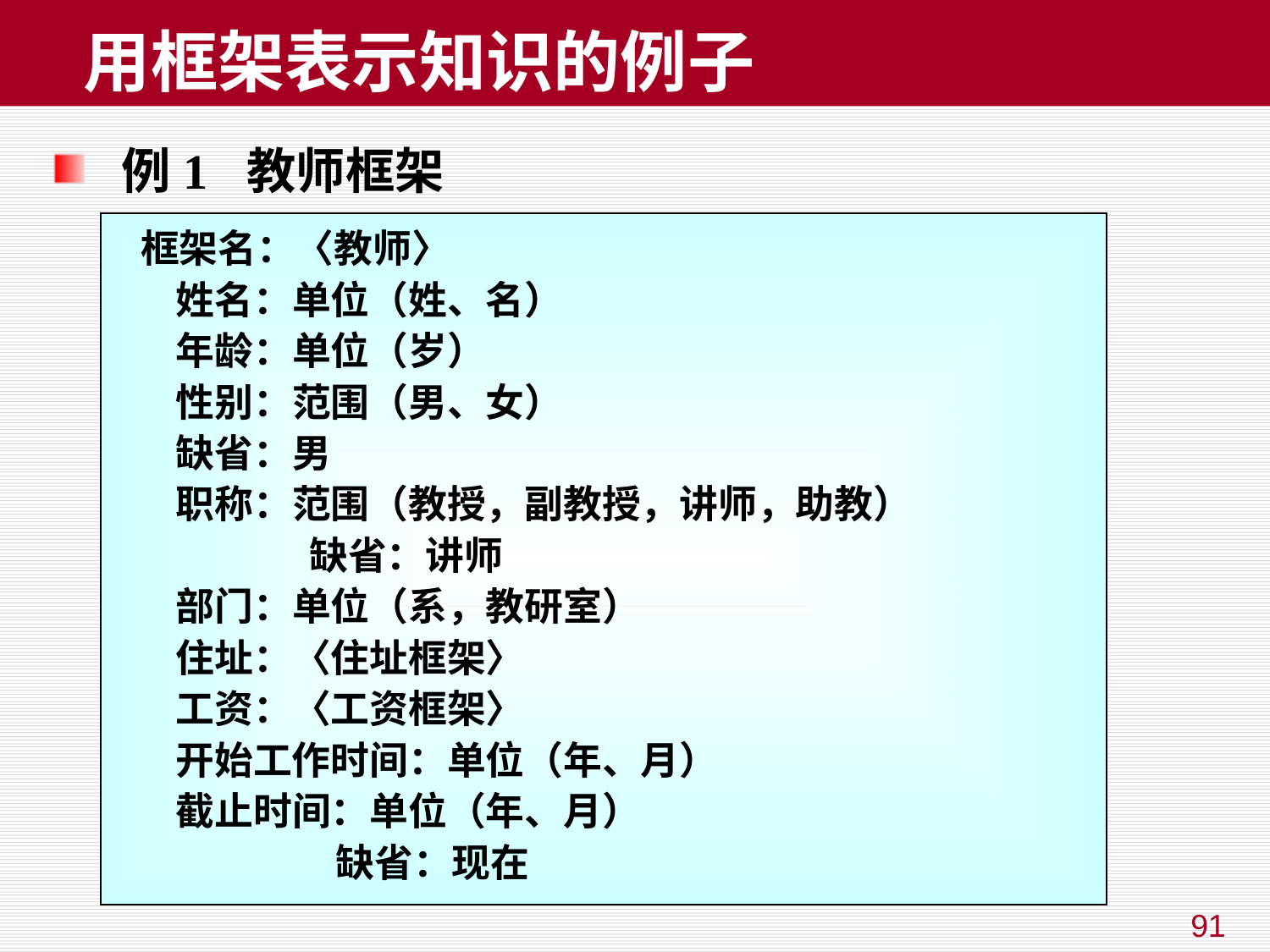

# 用框架表示知识的例子
  例1  教师框架
  框架名：〈教师〉
      姓名：单位（姓、名）
      年龄：单位（岁）
      性别：范围（男、女）
      缺省：男
      职称：范围（教授，副教授，讲师，助教）
                     缺省：讲师
      部门：单位（系，教研室）
      住址：〈住址框架〉
      工资：〈工资框架〉
      开始工作时间：单位（年、月）
      截止时间：单位（年、月）
                        缺省：现在
91